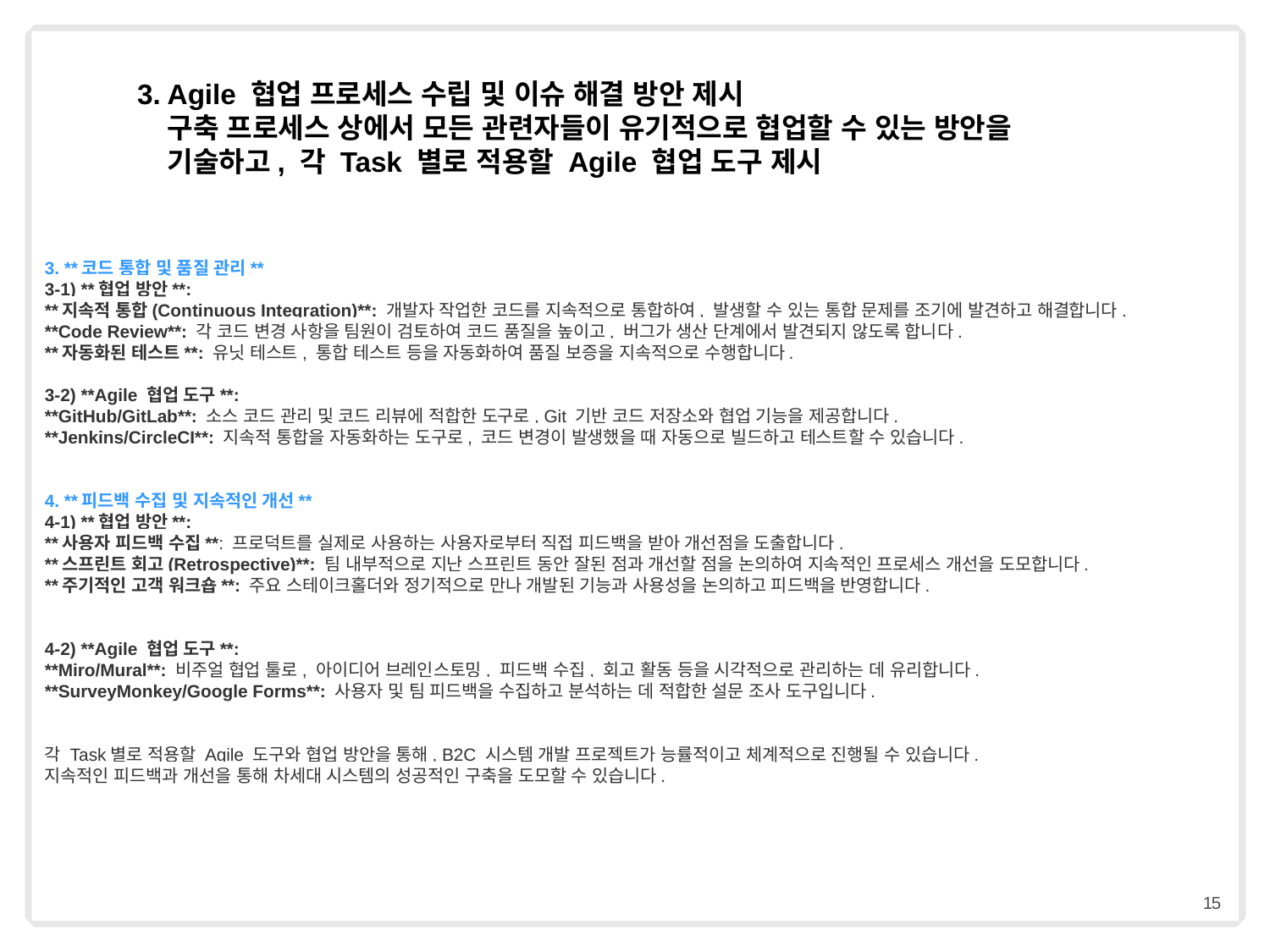

3. Agile 협업 프로세스 수립 및 이슈 해결 방안 제시
   구축 프로세스 상에서 모든 관련자들이 유기적으로 협업할 수 있는 방안을
   기술하고, 각 Task 별로 적용할 Agile 협업 도구 제시

3. **코드 통합 및 품질 관리**
3-1) **협업 방안**:
**지속적 통합(Continuous Integration)**: 개발자 작업한 코드를 지속적으로 통합하여, 발생할 수 있는 통합 문제를 조기에 발견하고 해결합니다.
**Code Review**: 각 코드 변경 사항을 팀원이 검토하여 코드 품질을 높이고, 버그가 생산 단계에서 발견되지 않도록 합니다.
**자동화된 테스트**: 유닛 테스트, 통합 테스트 등을 자동화하여 품질 보증을 지속적으로 수행합니다.
3-2) **Agile 협업 도구**:
**GitHub/GitLab**: 소스 코드 관리 및 코드 리뷰에 적합한 도구로, Git 기반 코드 저장소와 협업 기능을 제공합니다.
**Jenkins/CircleCI**: 지속적 통합을 자동화하는 도구로, 코드 변경이 발생했을 때 자동으로 빌드하고 테스트할 수 있습니다.

4. **피드백 수집 및 지속적인 개선**
4-1) **협업 방안**:
**사용자 피드백 수집**: 프로덕트를 실제로 사용하는 사용자로부터 직접 피드백을 받아 개선점을 도출합니다.
**스프린트 회고(Retrospective)**: 팀 내부적으로 지난 스프린트 동안 잘된 점과 개선할 점을 논의하여 지속적인 프로세스 개선을 도모합니다.
**주기적인 고객 워크숍**: 주요 스테이크홀더와 정기적으로 만나 개발된 기능과 사용성을 논의하고 피드백을 반영합니다.

4-2) **Agile 협업 도구**:
**Miro/Mural**: 비주얼 협업 툴로, 아이디어 브레인스토밍, 피드백 수집, 회고 활동 등을 시각적으로 관리하는 데 유리합니다.
**SurveyMonkey/Google Forms**: 사용자 및 팀 피드백을 수집하고 분석하는 데 적합한 설문 조사 도구입니다.

각 Task별로 적용할 Agile 도구와 협업 방안을 통해, B2C 시스템 개발 프로젝트가 능률적이고 체계적으로 진행될 수 있습니다. 
지속적인 피드백과 개선을 통해 차세대 시스템의 성공적인 구축을 도모할 수 있습니다.